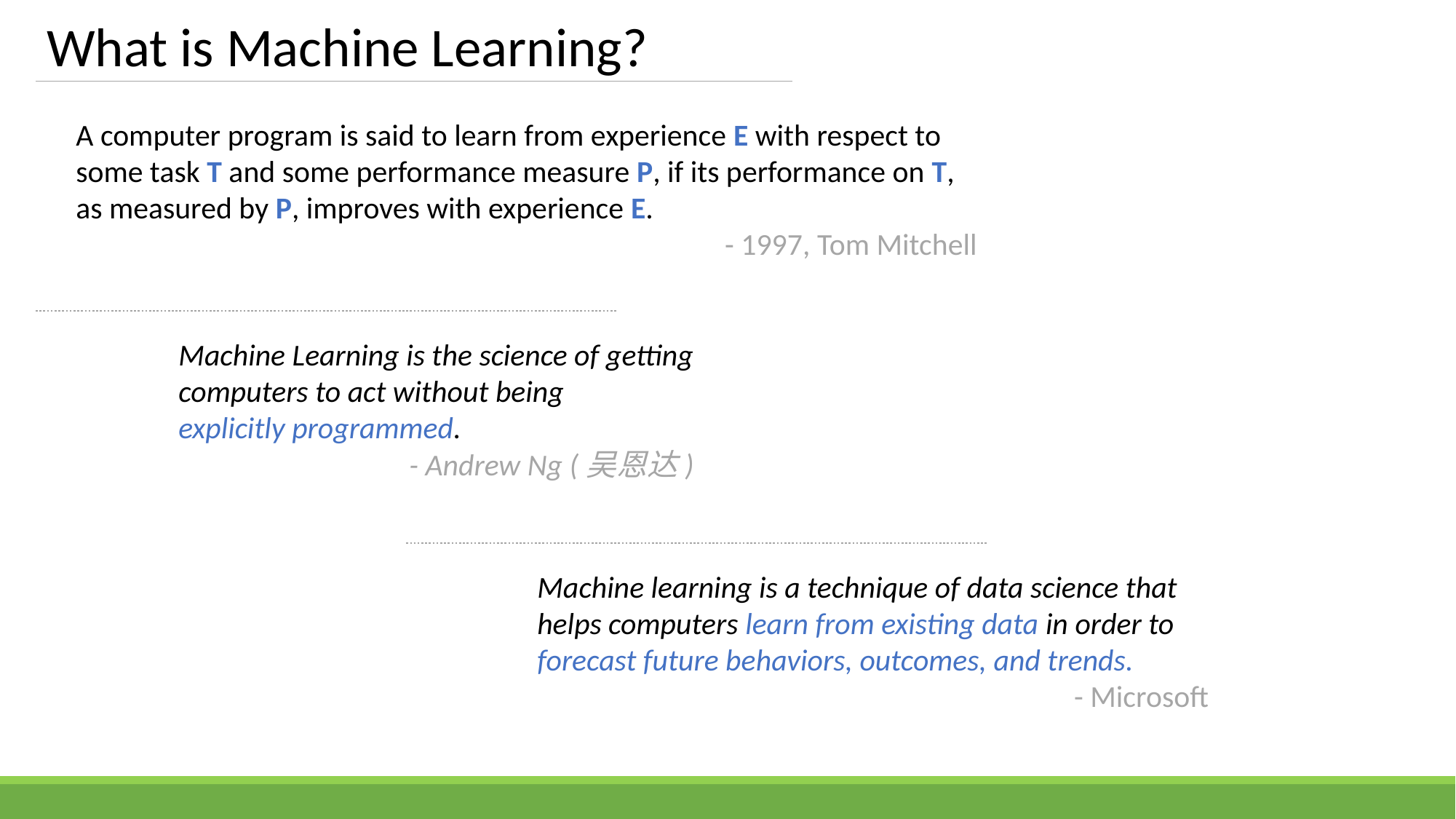

# What is Machine Learning?
A computer program is said to learn from experience E with respect to some task T and some performance measure P, if its performance on T, as measured by P, improves with experience E.
- 1997, Tom Mitchell

Machine Learning is the science of getting
computers to act without being
explicitly programmed.
- Andrew Ng (吴恩达)
Machine learning is a technique of data science that helps computers learn from existing data in order to forecast future behaviors, outcomes, and trends.
- Microsoft